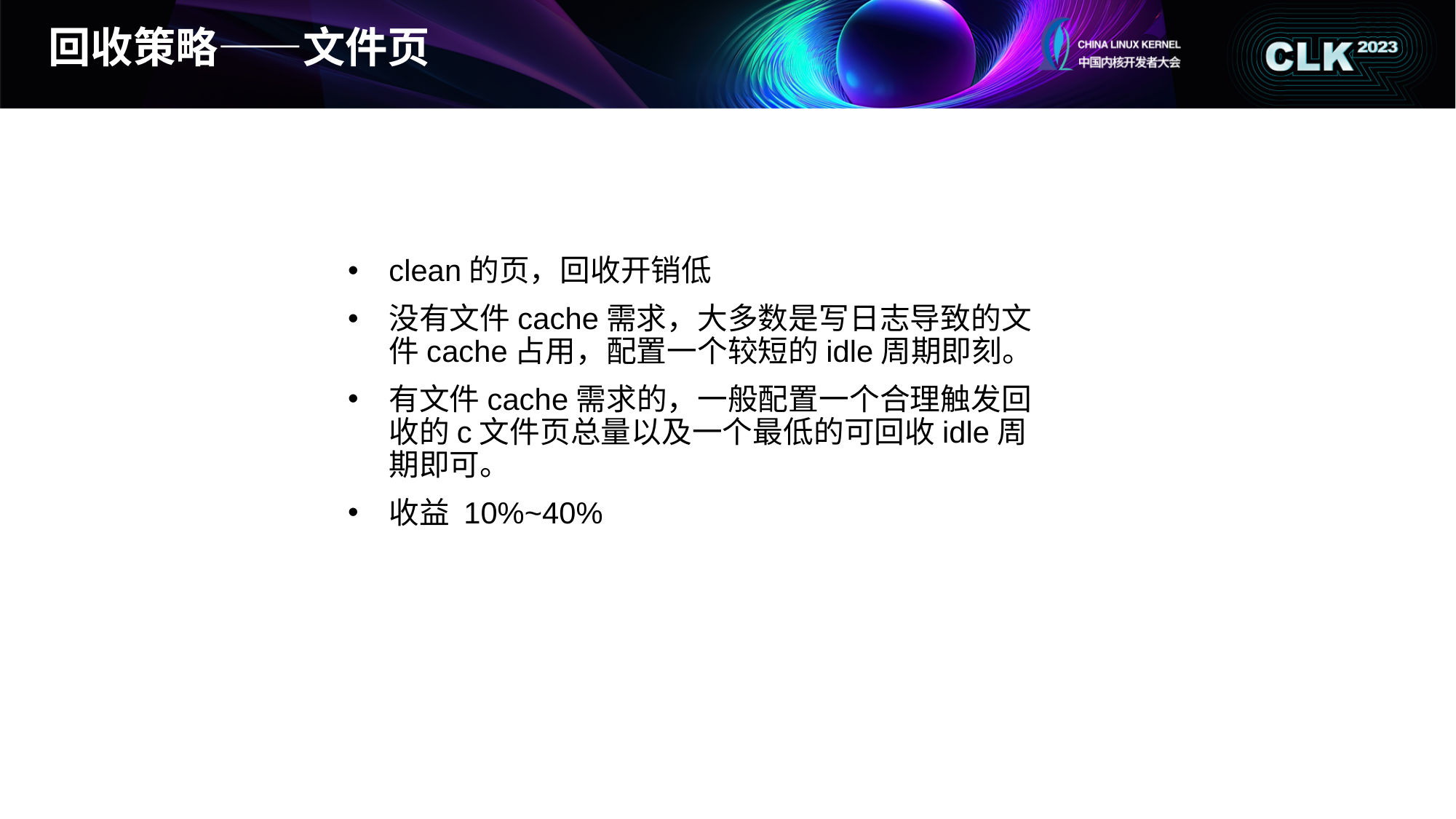

# 回收策略——文件页

clean的页，回收开销低
没有文件cache需求，大多数是写日志导致的文件cache占用，配置一个较短的idle周期即刻。
有文件cache需求的，一般配置一个合理触发回收的c文件页总量以及一个最低的可回收idle周期即可。
收益 10%~40%